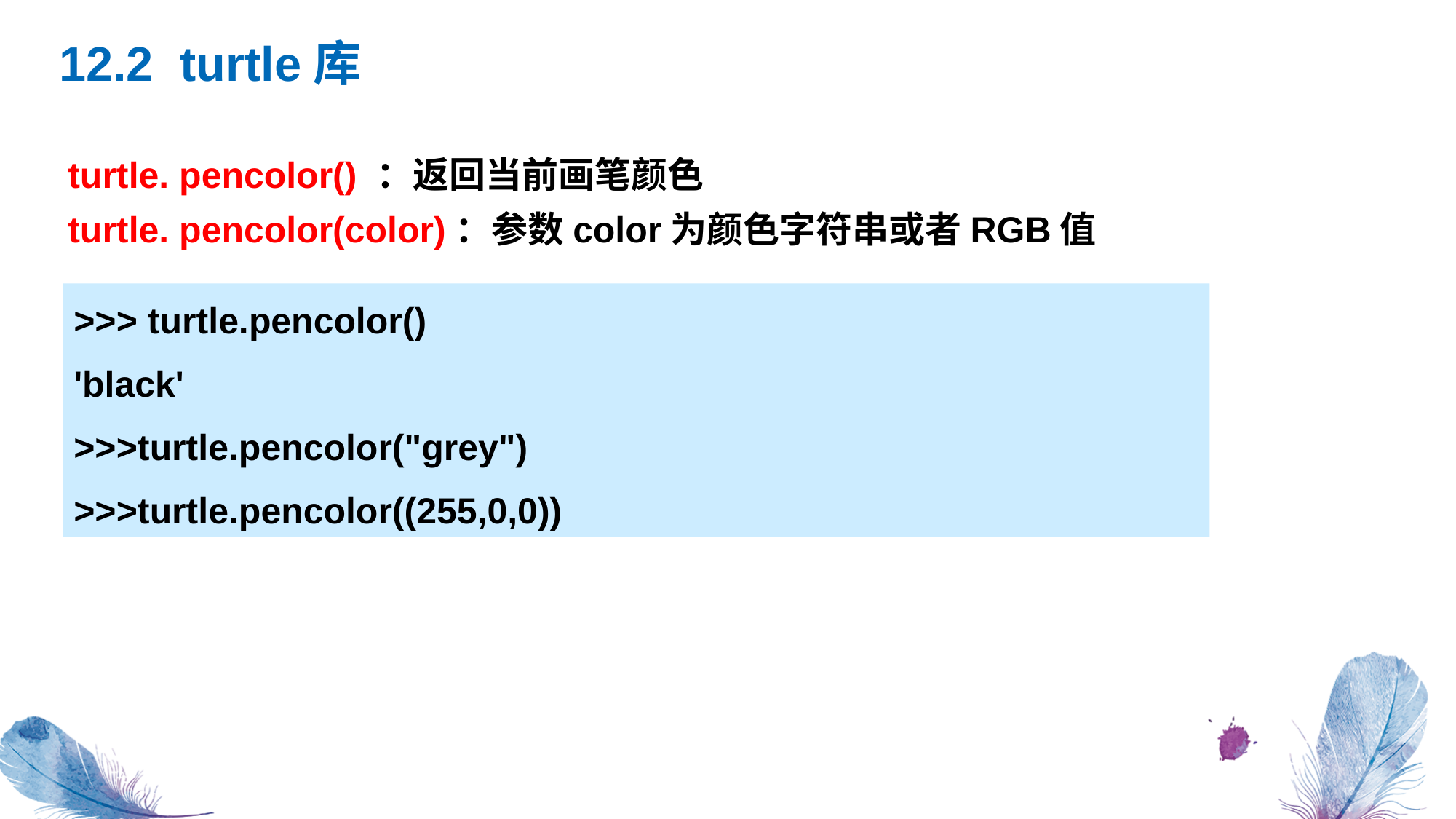

12.2  turtle库
turtle. pencolor() ：返回当前画笔颜色
turtle. pencolor(color)：参数color为颜色字符串或者RGB值
>>> turtle.pencolor()
'black'
>>>turtle.pencolor("grey")
>>>turtle.pencolor((255,0,0))